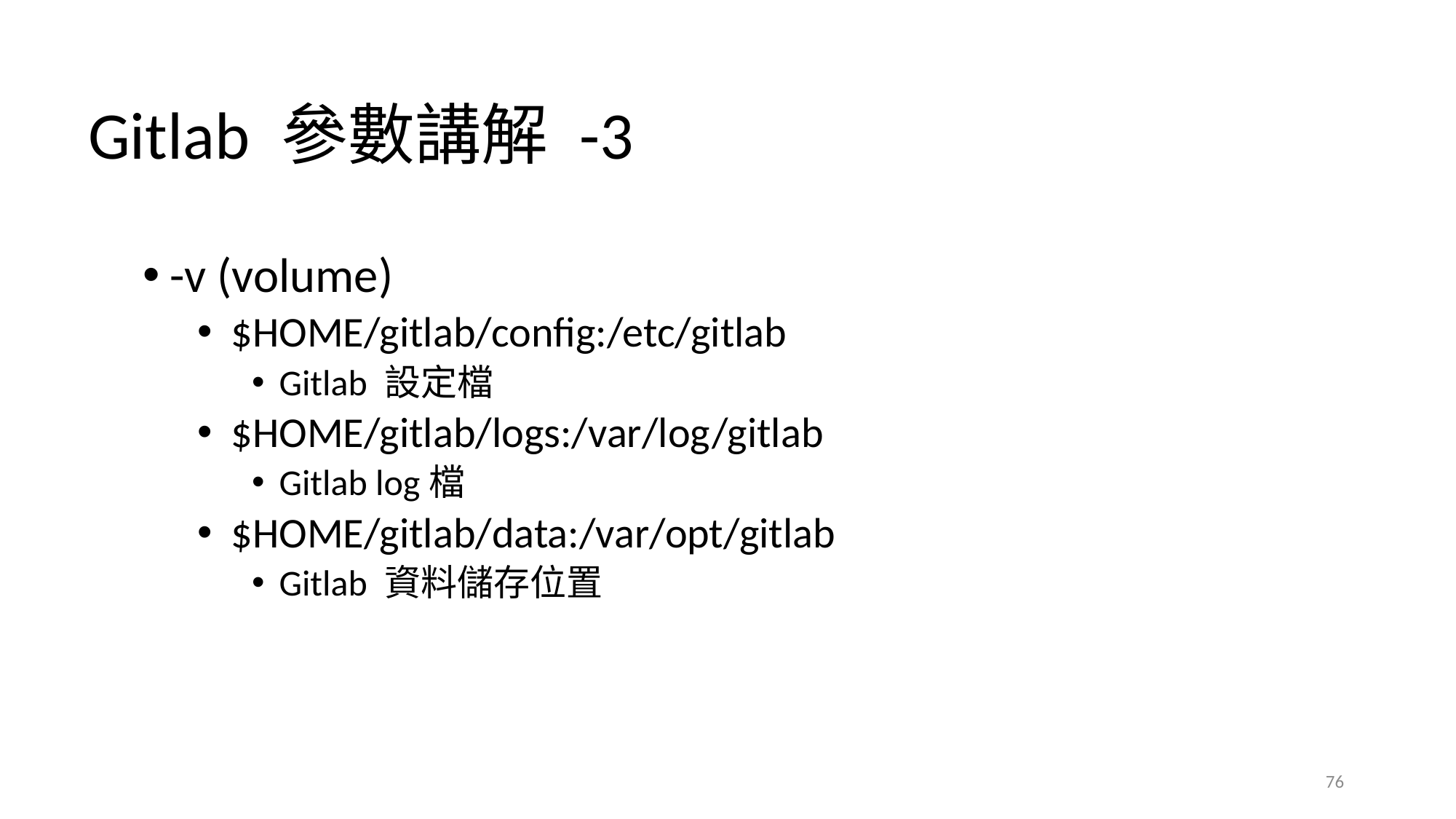

# Gitlab 參數講解 -3
2021/4/21
-v (volume)
$HOME/gitlab/config:/etc/gitlab
Gitlab 設定檔
$HOME/gitlab/logs:/var/log/gitlab
Gitlab log檔
$HOME/gitlab/data:/var/opt/gitlab
Gitlab 資料儲存位置
76